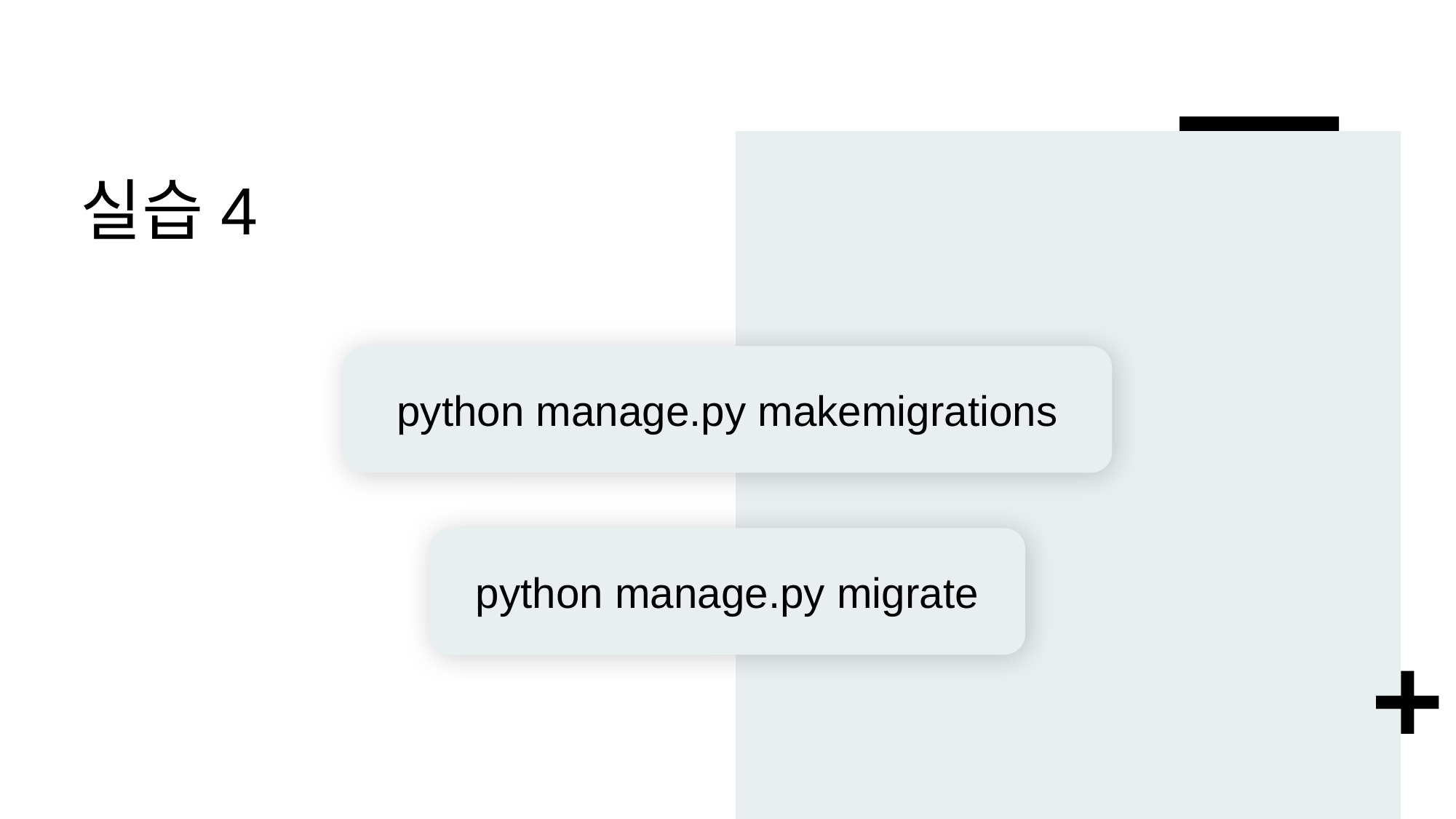

# 실습4
python manage.py makemigrations
python manage.py migrate